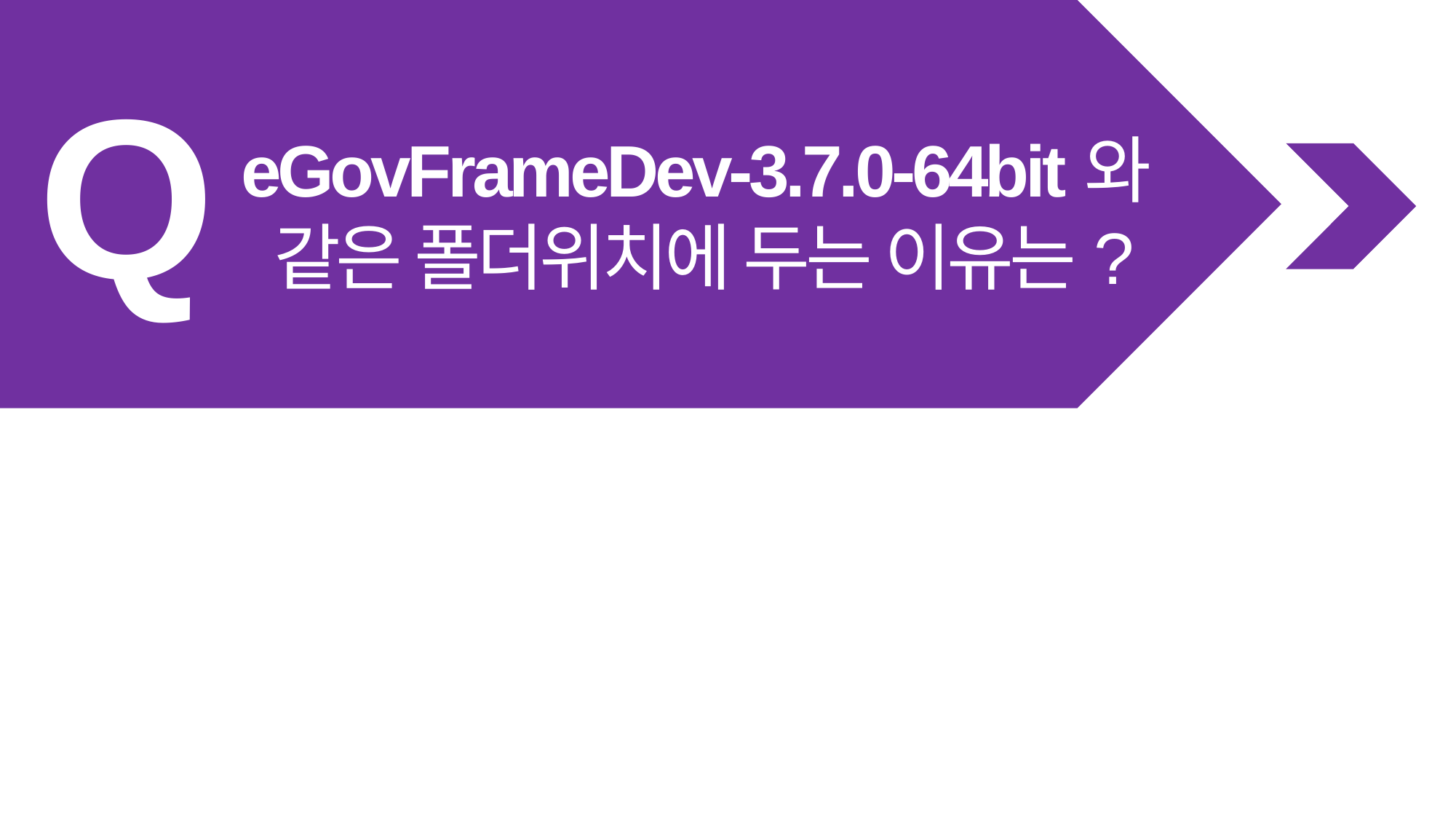

Q
eGovFrameDev-3.7.0-64bit와
같은 폴더위치에 두는 이유는?

A